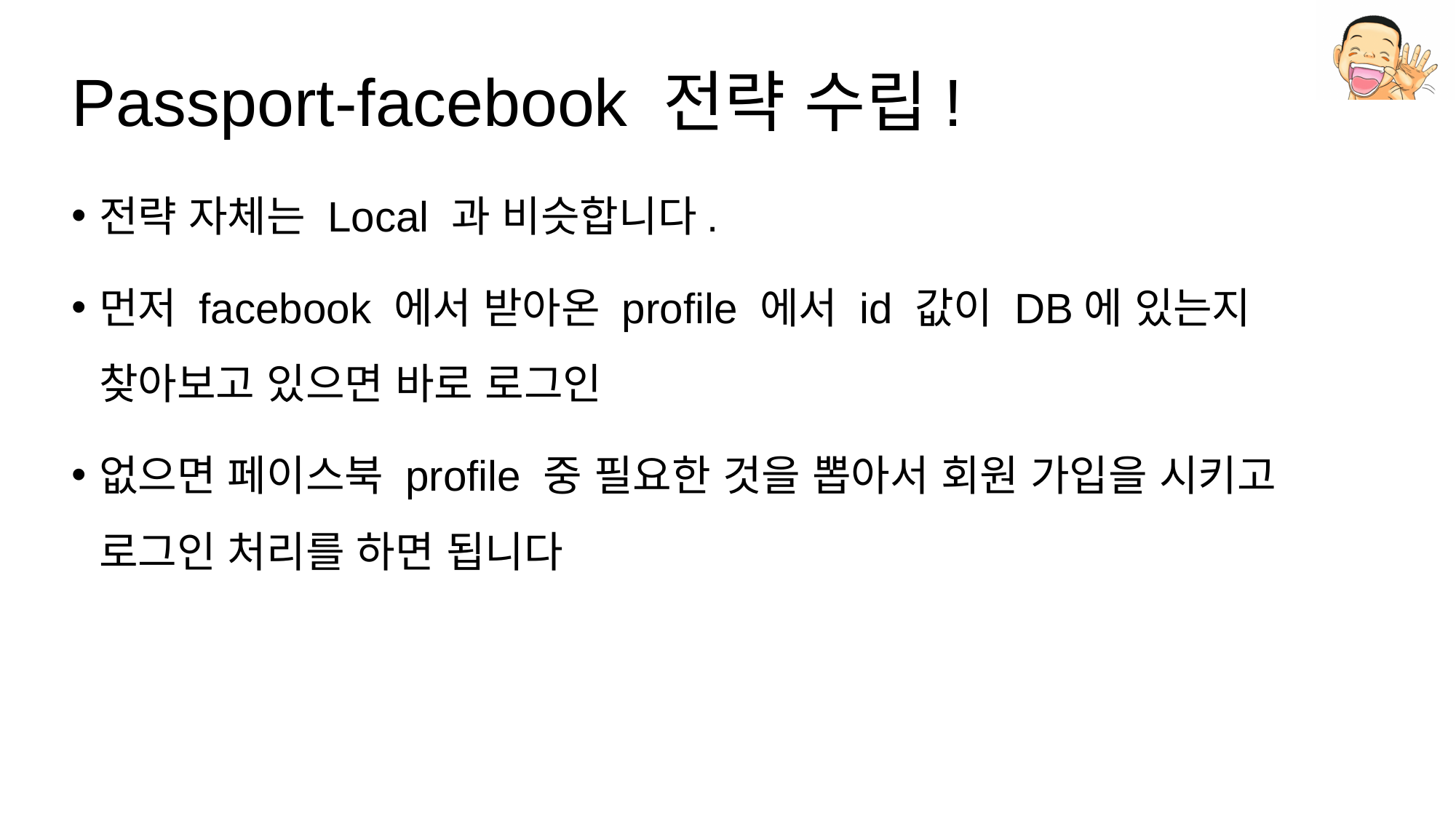

# Passport-facebook 전략 수립!
전략 자체는 Local 과 비슷합니다.
먼저 facebook 에서 받아온 profile 에서 id 값이 DB에 있는지 찾아보고 있으면 바로 로그인
없으면 페이스북 profile 중 필요한 것을 뽑아서 회원 가입을 시키고 로그인 처리를 하면 됩니다